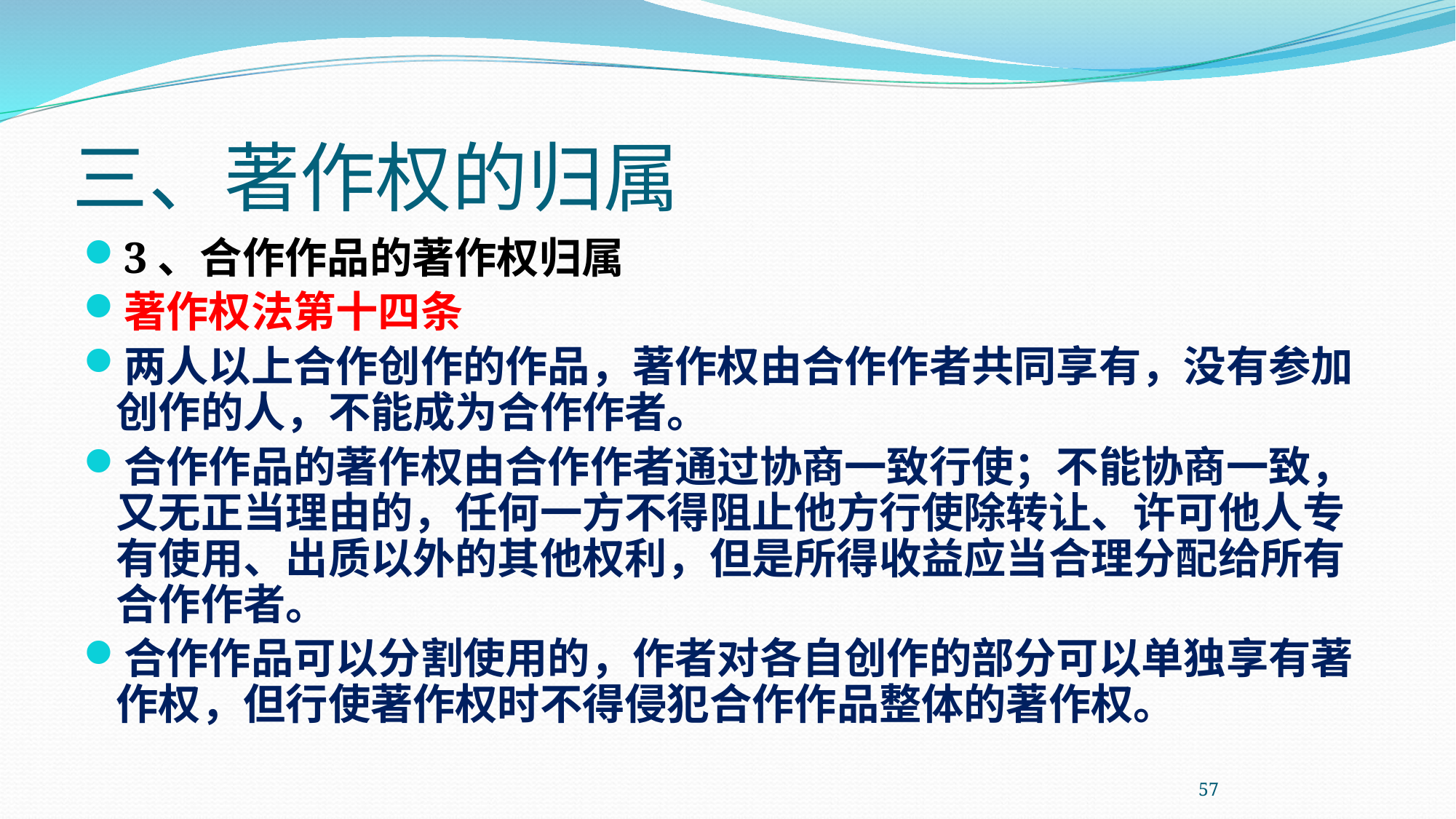

三、著作权的归属
3、合作作品的著作权归属
著作权法第十四条
两人以上合作创作的作品，著作权由合作作者共同享有，没有参加创作的人，不能成为合作作者。
合作作品的著作权由合作作者通过协商一致行使；不能协商一致，又无正当理由的，任何一方不得阻止他方行使除转让、许可他人专有使用、出质以外的其他权利，但是所得收益应当合理分配给所有合作作者。
合作作品可以分割使用的，作者对各自创作的部分可以单独享有著作权，但行使著作权时不得侵犯合作作品整体的著作权。
57